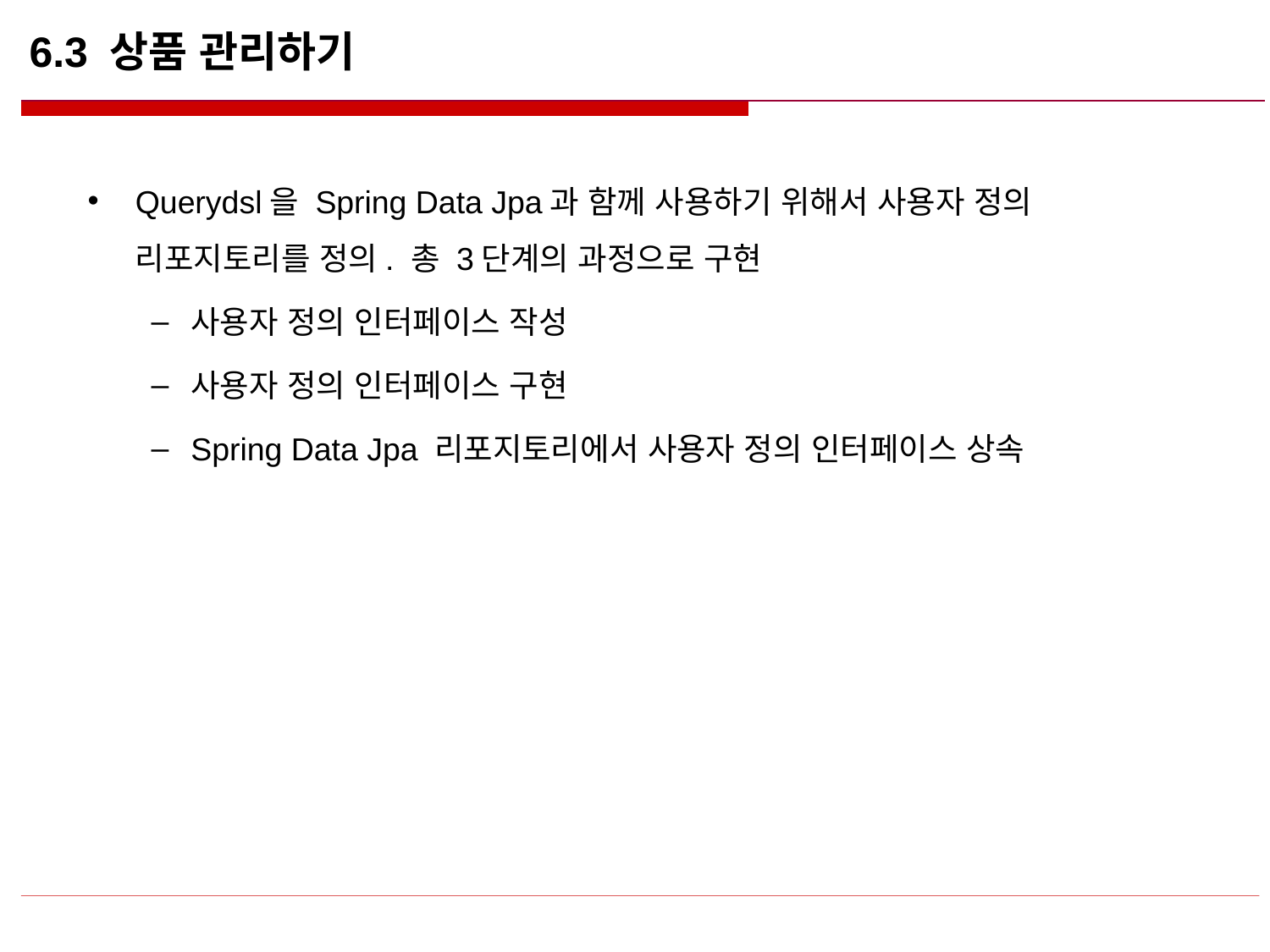

# 6.3 상품 관리하기
Querydsl을 Spring Data Jpa과 함께 사용하기 위해서 사용자 정의 리포지토리를 정의. 총 3단계의 과정으로 구현
사용자 정의 인터페이스 작성
사용자 정의 인터페이스 구현
Spring Data Jpa 리포지토리에서 사용자 정의 인터페이스 상속